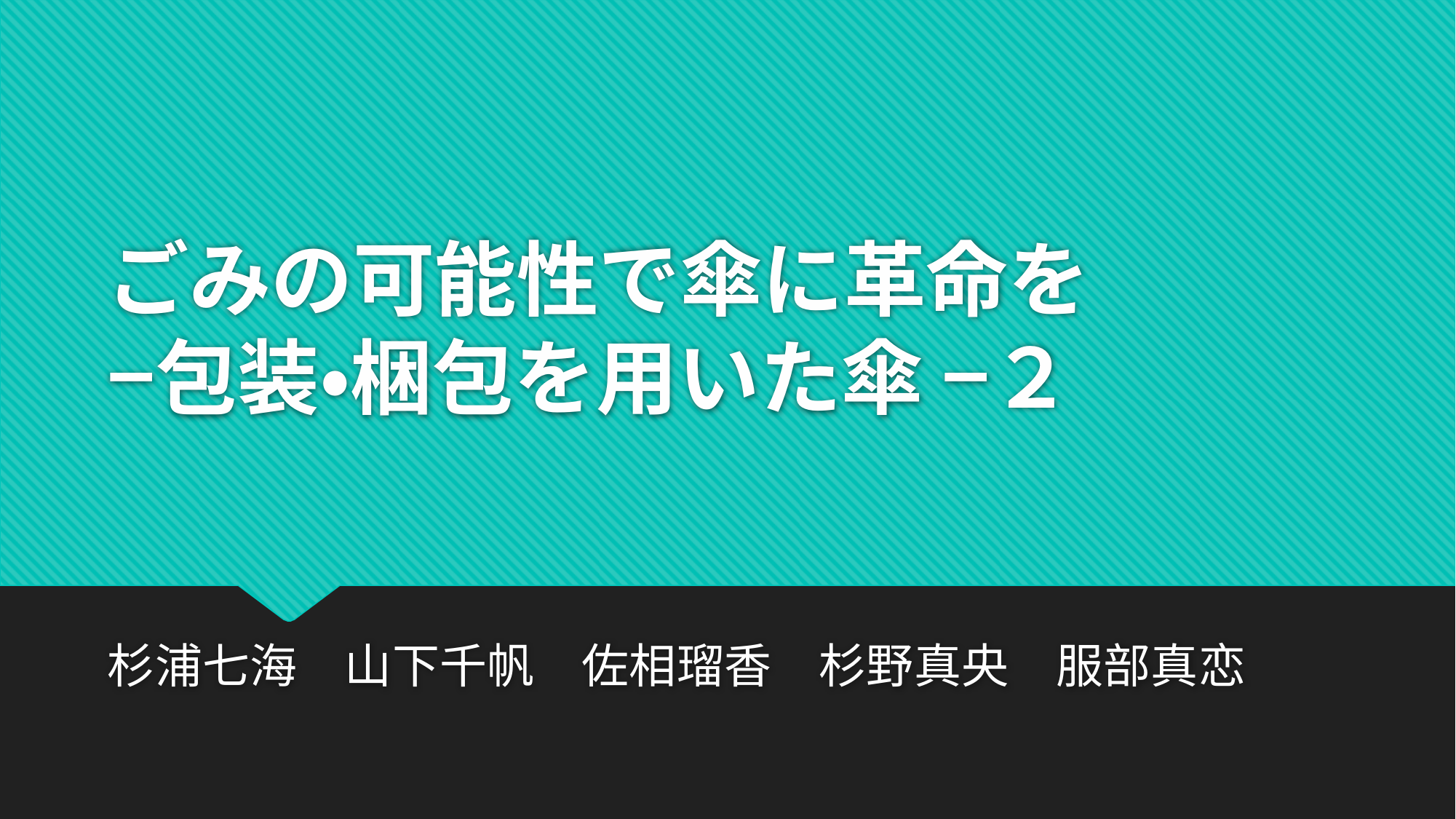

# ごみの可能性で傘に革命を −包装・梱包を用いた傘 −２
杉浦七海　山下千帆　佐相瑠香　杉野真央　服部真恋